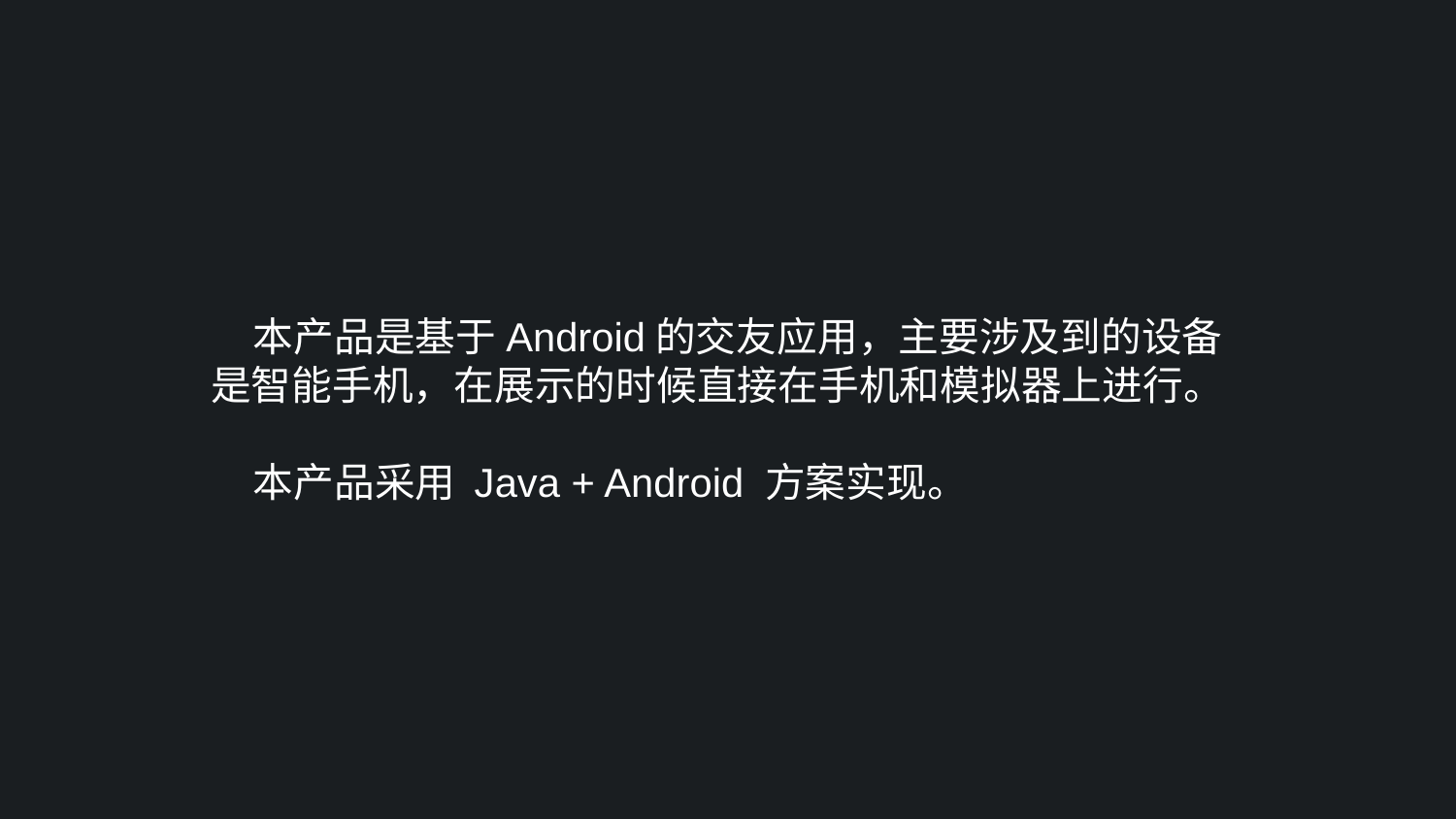

本产品是基于Android的交友应用，主要涉及到的设备是智能手机，在展示的时候直接在手机和模拟器上进行。

本产品采用 Java + Android 方案实现。